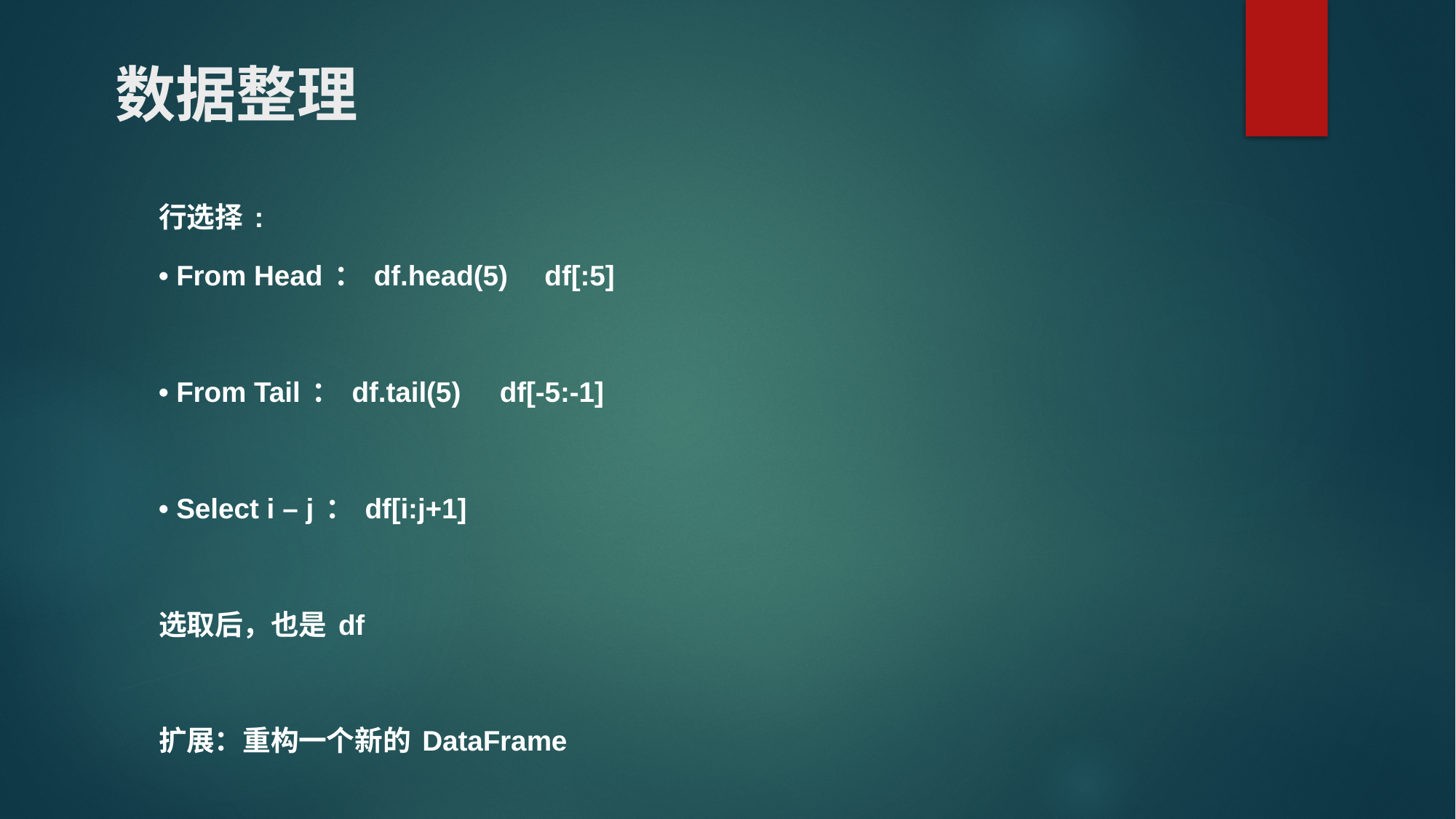

# 数据整理
行选择:
• From Head：df.head(5)    df[:5]

• From Tail：df.tail(5)     df[-5:-1]

• Select i – j：df[i:j+1]

选取后，也是df

扩展：重构一个新的DataFrame